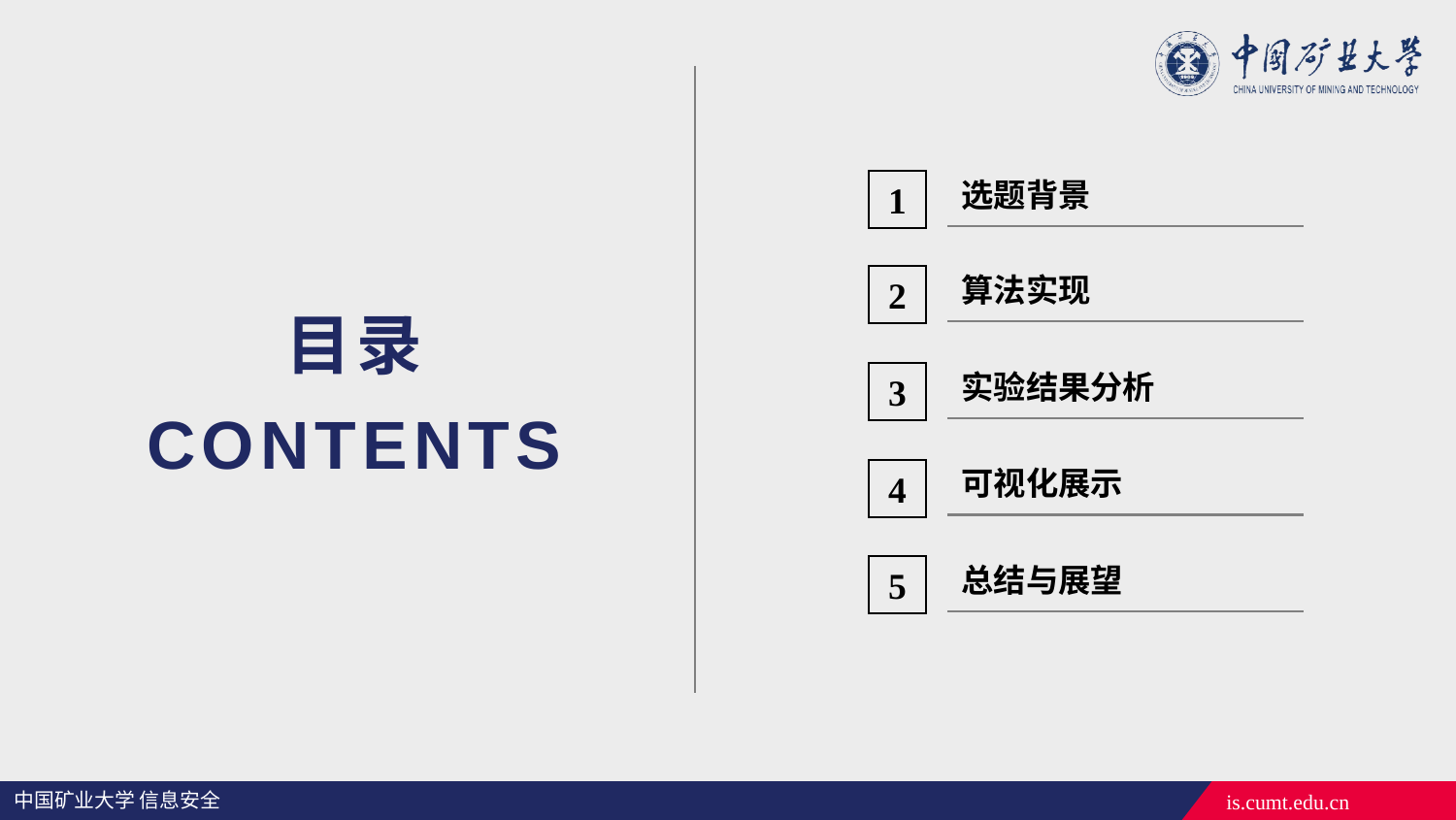

选题背景
1
算法实现
2
实验结果分析
3
可视化展示
4
总结与展望
5
目录
CONTENTS